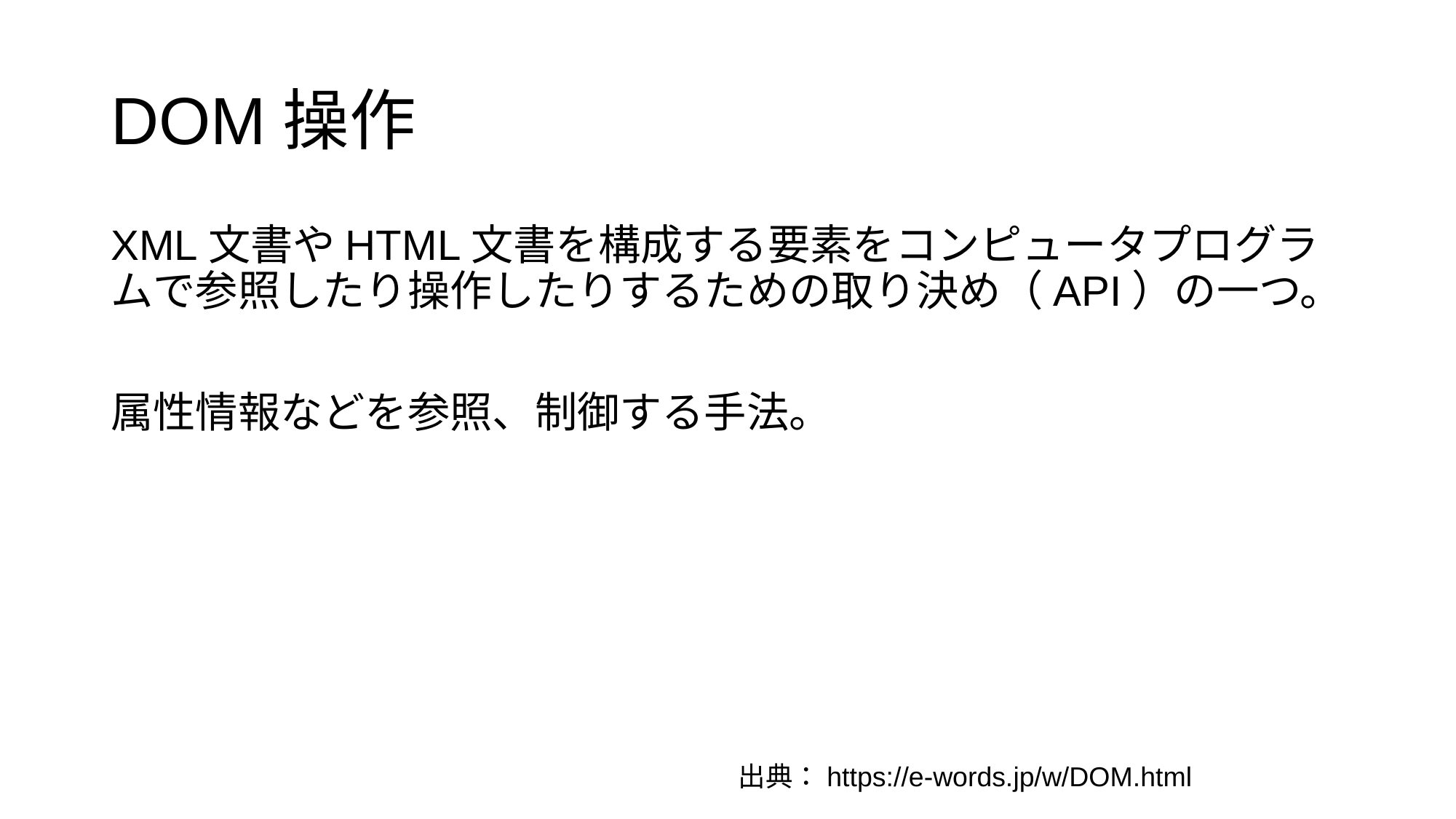

# DOM操作
XML文書やHTML文書を構成する要素をコンピュータプログラムで参照したり操作したりするための取り決め（API）の一つ。

属性情報などを参照、制御する手法。
出典：https://e-words.jp/w/DOM.html